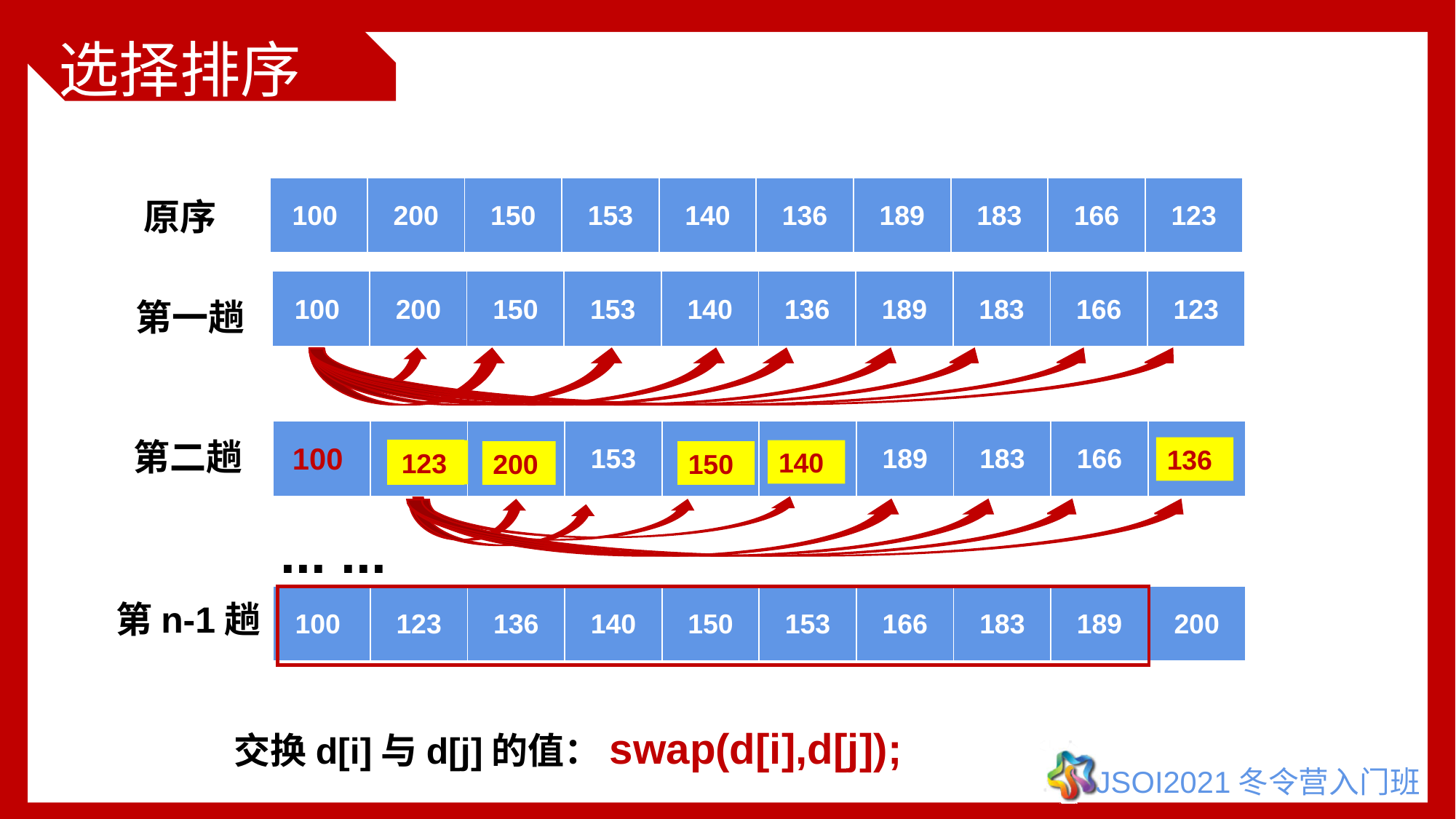

# 选择排序
| 100 | 200 | 150 | 153 | 140 | 136 | 189 | 183 | 166 | 123 |
| --- | --- | --- | --- | --- | --- | --- | --- | --- | --- |
原序
| 100 | 200 | 150 | 153 | 140 | 136 | 189 | 183 | 166 | 123 |
| --- | --- | --- | --- | --- | --- | --- | --- | --- | --- |
第一趟

| 100 | 200 | 150 | 153 | 140 | 136 | 189 | 183 | 166 | 123 |
| --- | --- | --- | --- | --- | --- | --- | --- | --- | --- |
第二趟
136
140
150
140
123
136
200
150

... ...
| 100 | 123 | 136 | 140 | 150 | 153 | 166 | 183 | 189 | 200 |
| --- | --- | --- | --- | --- | --- | --- | --- | --- | --- |

第n-1趟
交换d[i]与d[j]的值：swap(d[i],d[j]);